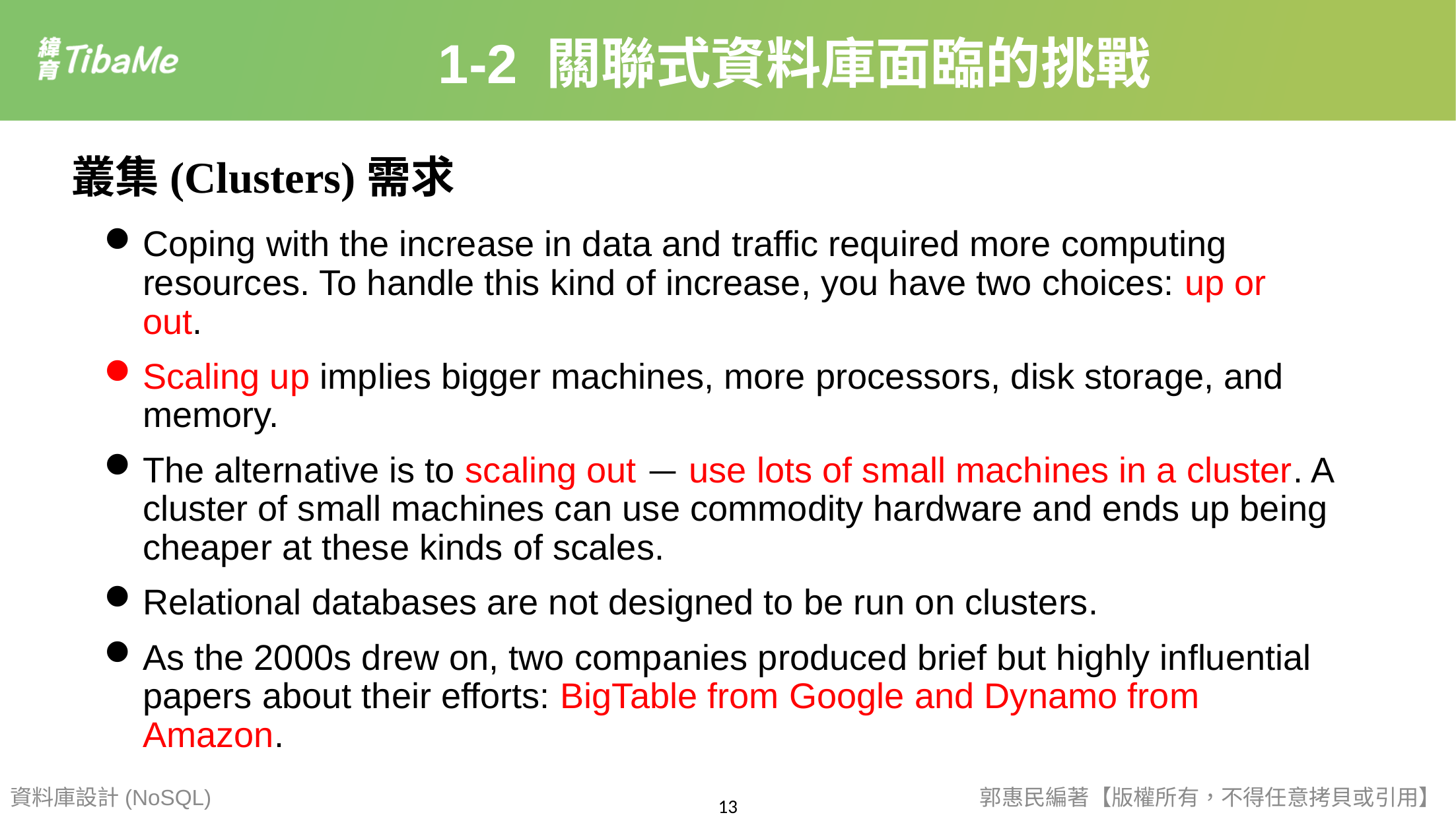

1-2 關聯式資料庫面臨的挑戰

叢集(Clusters)需求
Coping with the increase in data and traffic required more computing resources. To handle this kind of increase, you have two choices: up or out.
Scaling up implies bigger machines, more processors, disk storage, and memory.
The alternative is to scaling out — use lots of small machines in a cluster. A cluster of small machines can use commodity hardware and ends up being cheaper at these kinds of scales.
Relational databases are not designed to be run on clusters.
As the 2000s drew on, two companies produced brief but highly influential papers about their efforts: BigTable from Google and Dynamo from Amazon.

資料庫設計(NoSQL)
郭惠民編著【版權所有，不得任意拷貝或引用】